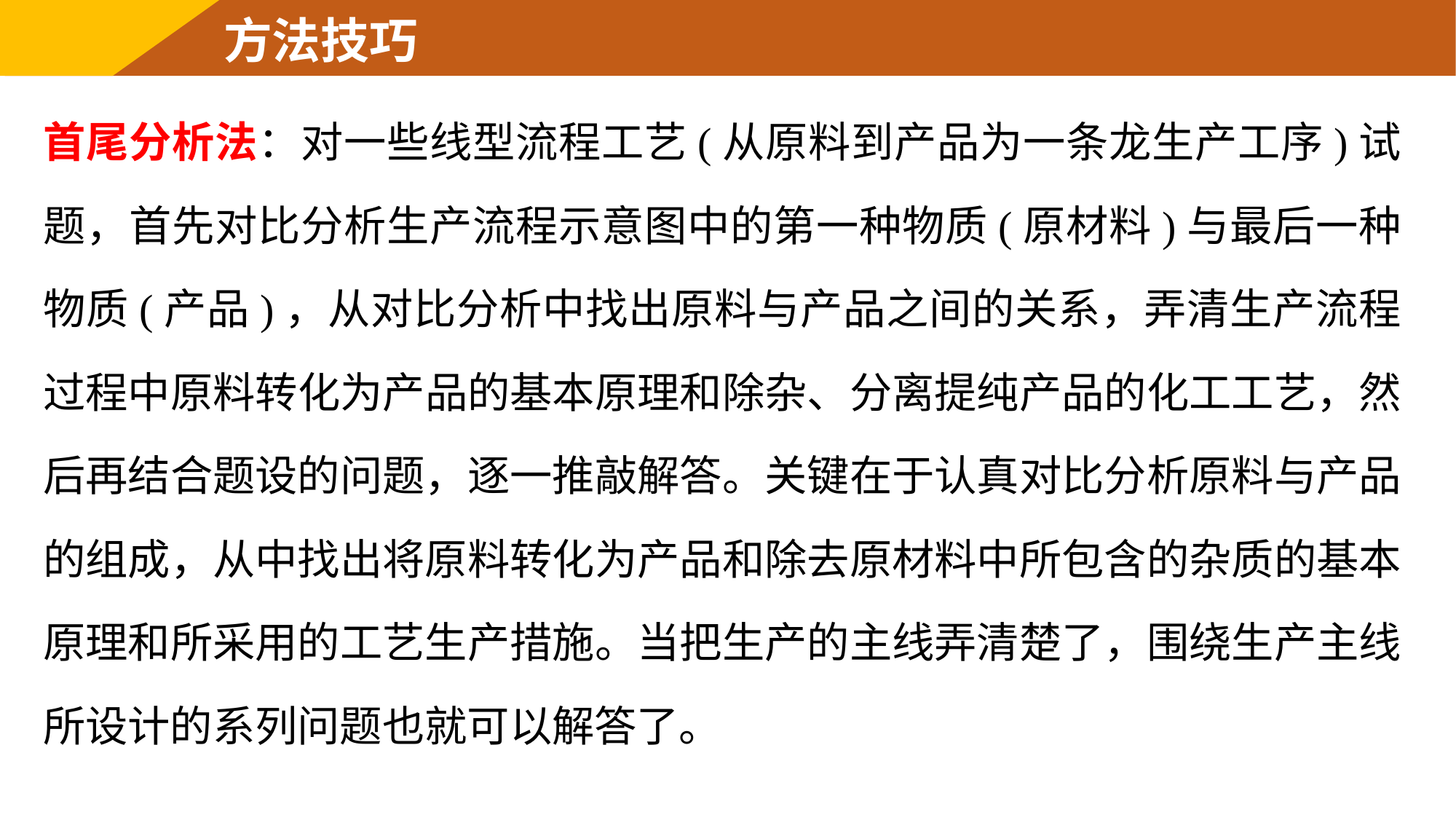

方法技巧
首尾分析法：对一些线型流程工艺(从原料到产品为一条龙生产工序)试题，首先对比分析生产流程示意图中的第一种物质(原材料)与最后一种物质(产品)，从对比分析中找出原料与产品之间的关系，弄清生产流程过程中原料转化为产品的基本原理和除杂、分离提纯产品的化工工艺，然后再结合题设的问题，逐一推敲解答。关键在于认真对比分析原料与产品的组成，从中找出将原料转化为产品和除去原材料中所包含的杂质的基本原理和所采用的工艺生产措施。当把生产的主线弄清楚了，围绕生产主线所设计的系列问题也就可以解答了。